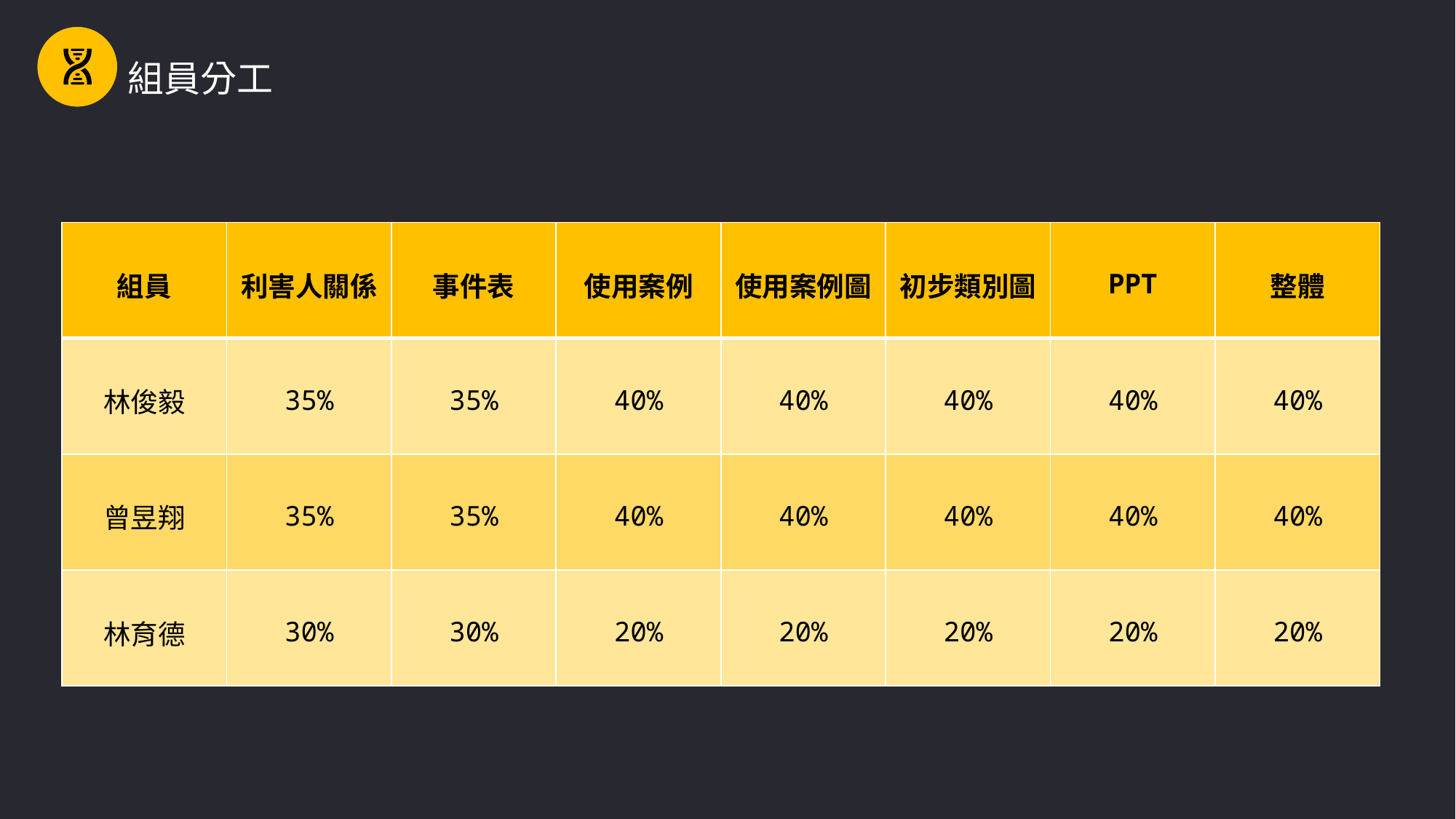

組員分工
| 組員 | 利害人關係 | 事件表 | 使用案例 | 使用案例圖 | 初步類別圖 | PPT | 整體 |
| --- | --- | --- | --- | --- | --- | --- | --- |
| 林俊毅 | 35% | 35% | 40% | 40% | 40% | 40% | 40% |
| 曾昱翔 | 35% | 35% | 40% | 40% | 40% | 40% | 40% |
| 林育德 | 30% | 30% | 20% | 20% | 20% | 20% | 20% |